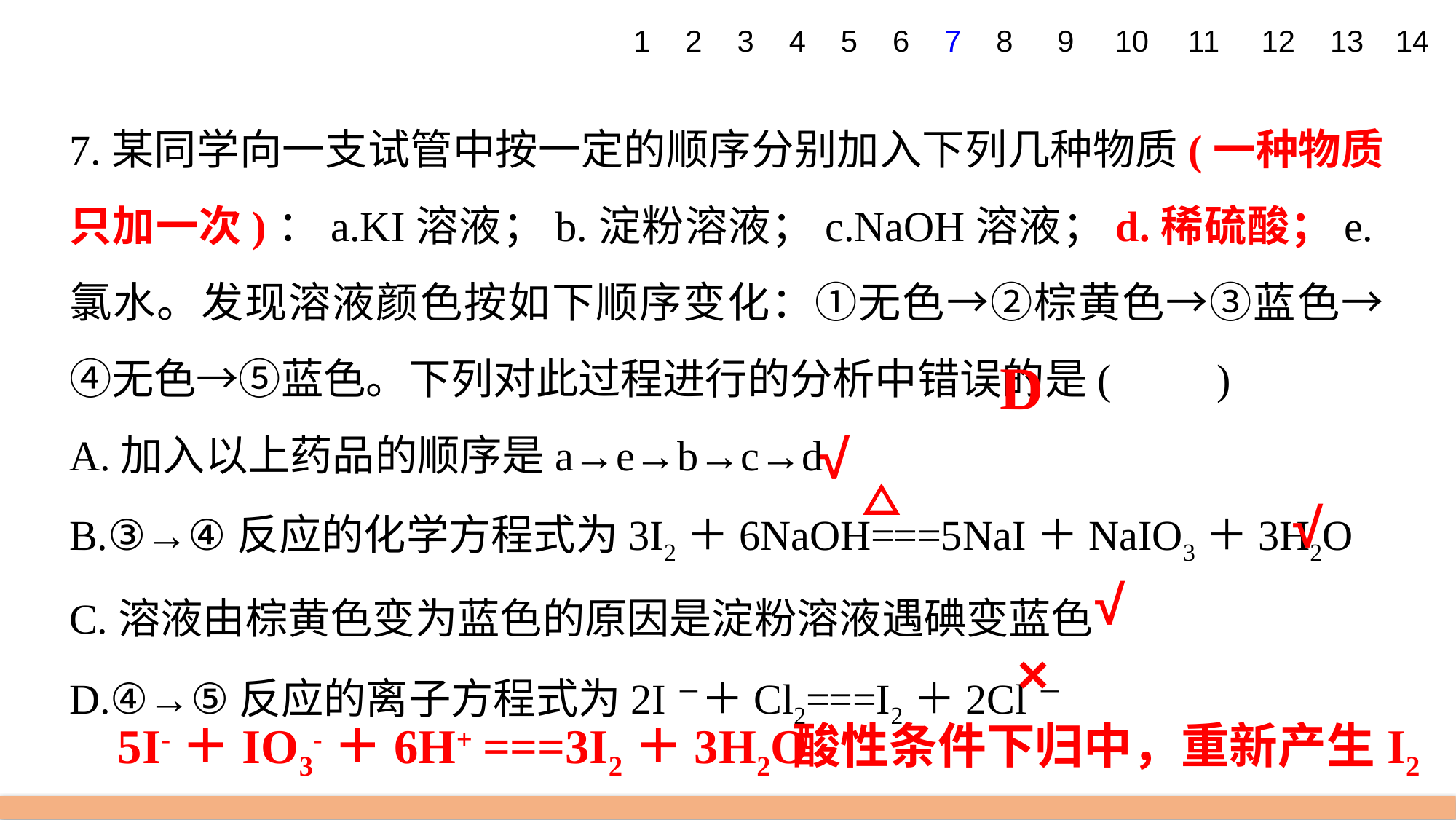

1
2
3
4
5
6
7
8
9
10
11
12
13
14
7.某同学向一支试管中按一定的顺序分别加入下列几种物质(一种物质只加一次)：a.KI溶液；b.淀粉溶液；c.NaOH溶液；d.稀硫酸；e.氯水。发现溶液颜色按如下顺序变化：①无色→②棕黄色→③蓝色→④无色→⑤蓝色。下列对此过程进行的分析中错误的是(　　)
A.加入以上药品的顺序是a→e→b→c→d
B.③→④反应的化学方程式为3I2＋6NaOH===5NaI＋NaIO3＋3H2O
C.溶液由棕黄色变为蓝色的原因是淀粉溶液遇碘变蓝色
D.④→⑤反应的离子方程式为2I－＋Cl2===I2＋2Cl－
D
√

√
√
×
酸性条件下归中，重新产生I2
5I-＋IO3-＋6H+ ===3I2＋3H2O